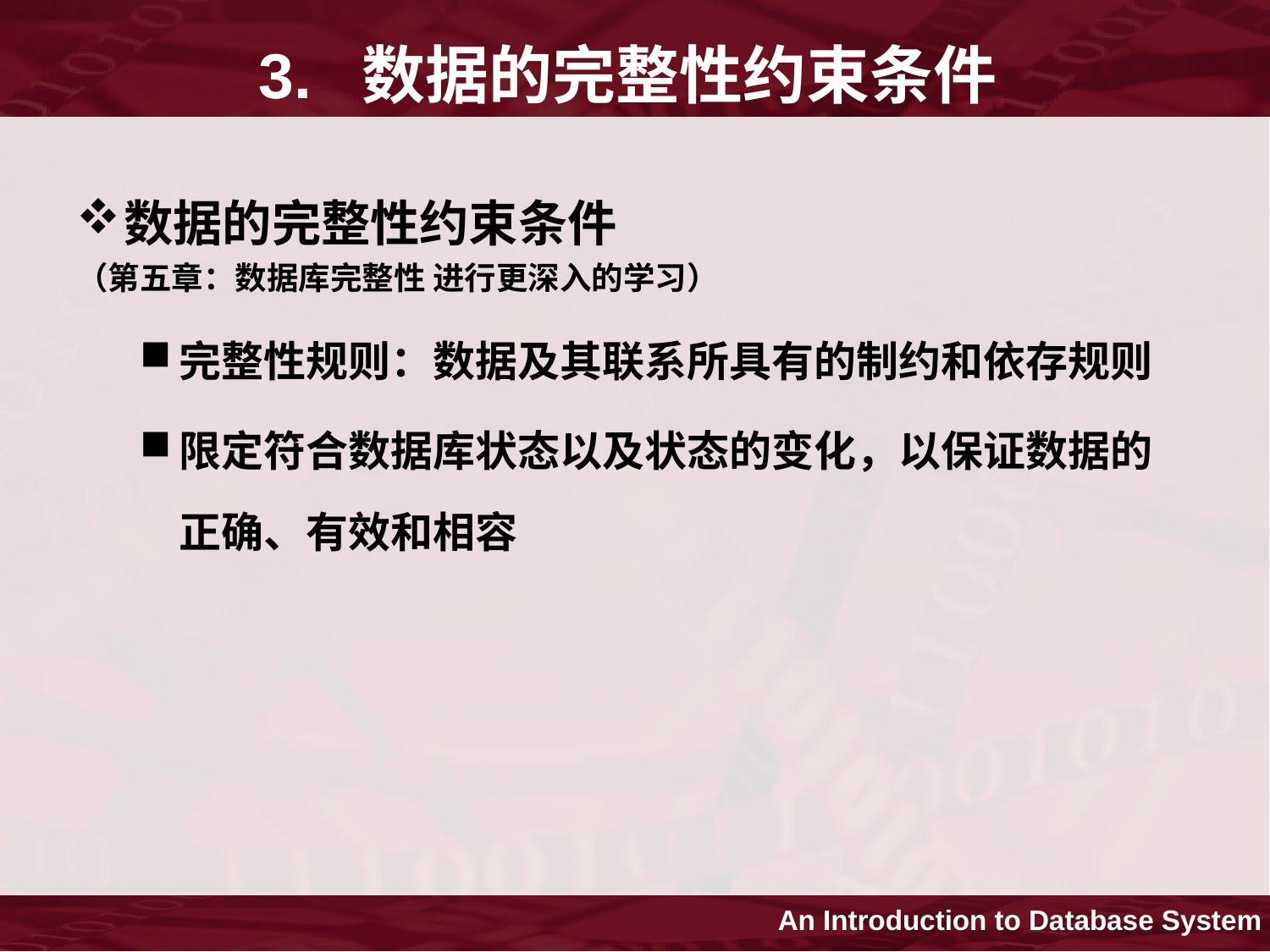

# 3.  数据的完整性约束条件
数据的完整性约束条件
（第五章：数据库完整性 进行更深入的学习）
完整性规则：数据及其联系所具有的制约和依存规则
限定符合数据库状态以及状态的变化，以保证数据的正确、有效和相容